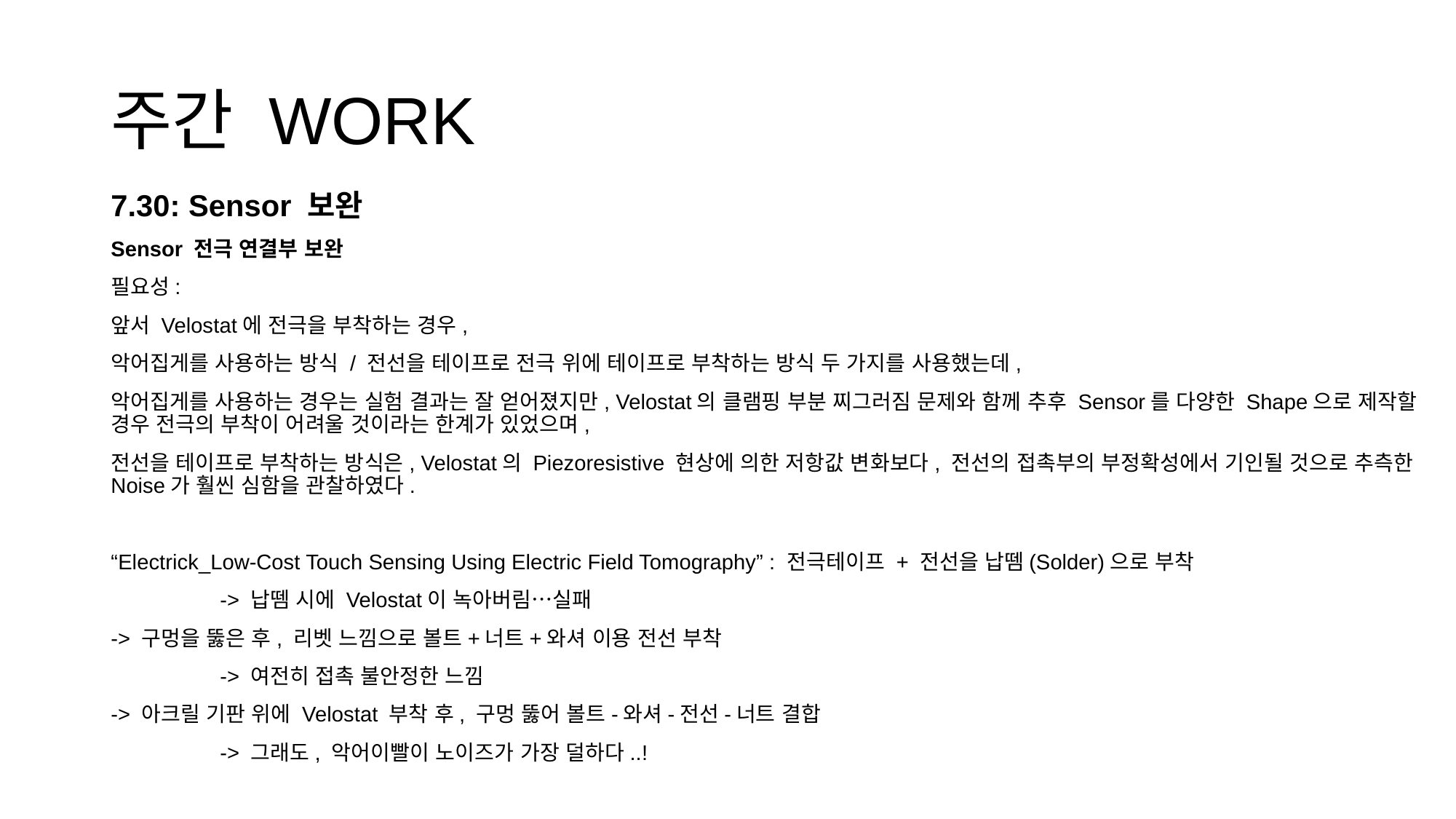

# 주간 WORK
7.30: Sensor 보완
Sensor 전극 연결부 보완
필요성:
앞서 Velostat에 전극을 부착하는 경우,
악어집게를 사용하는 방식 / 전선을 테이프로 전극 위에 테이프로 부착하는 방식 두 가지를 사용했는데,
악어집게를 사용하는 경우는 실험 결과는 잘 얻어졌지만, Velostat의 클램핑 부분 찌그러짐 문제와 함께 추후 Sensor를 다양한 Shape으로 제작할 경우 전극의 부착이 어려울 것이라는 한계가 있었으며,
전선을 테이프로 부착하는 방식은, Velostat의 Piezoresistive 현상에 의한 저항값 변화보다, 전선의 접촉부의 부정확성에서 기인될 것으로 추측한 Noise가 훨씬 심함을 관찰하였다.

“Electrick_Low-Cost Touch Sensing Using Electric Field Tomography” : 전극테이프 + 전선을 납뗌(Solder)으로 부착
	-> 납뗌 시에 Velostat이 녹아버림…실패
-> 구멍을 뚫은 후, 리벳 느낌으로 볼트+너트+와셔 이용 전선 부착
	-> 여전히 접촉 불안정한 느낌
-> 아크릴 기판 위에 Velostat 부착 후, 구멍 뚫어 볼트-와셔-전선-너트 결합
	-> 그래도, 악어이빨이 노이즈가 가장 덜하다..!